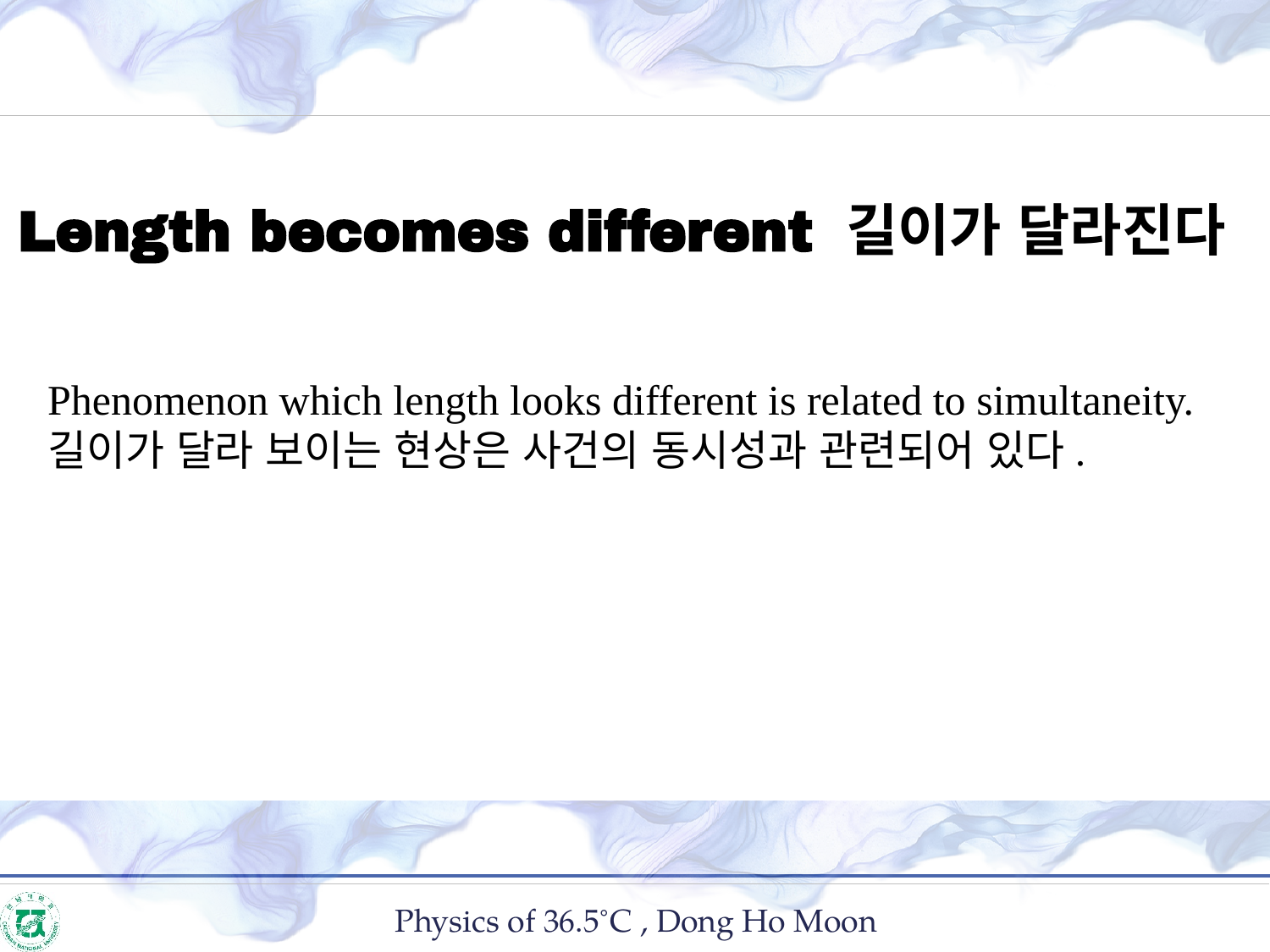

Length becomes different 길이가 달라진다
Phenomenon which length looks different is related to simultaneity.
길이가 달라 보이는 현상은 사건의 동시성과 관련되어 있다.